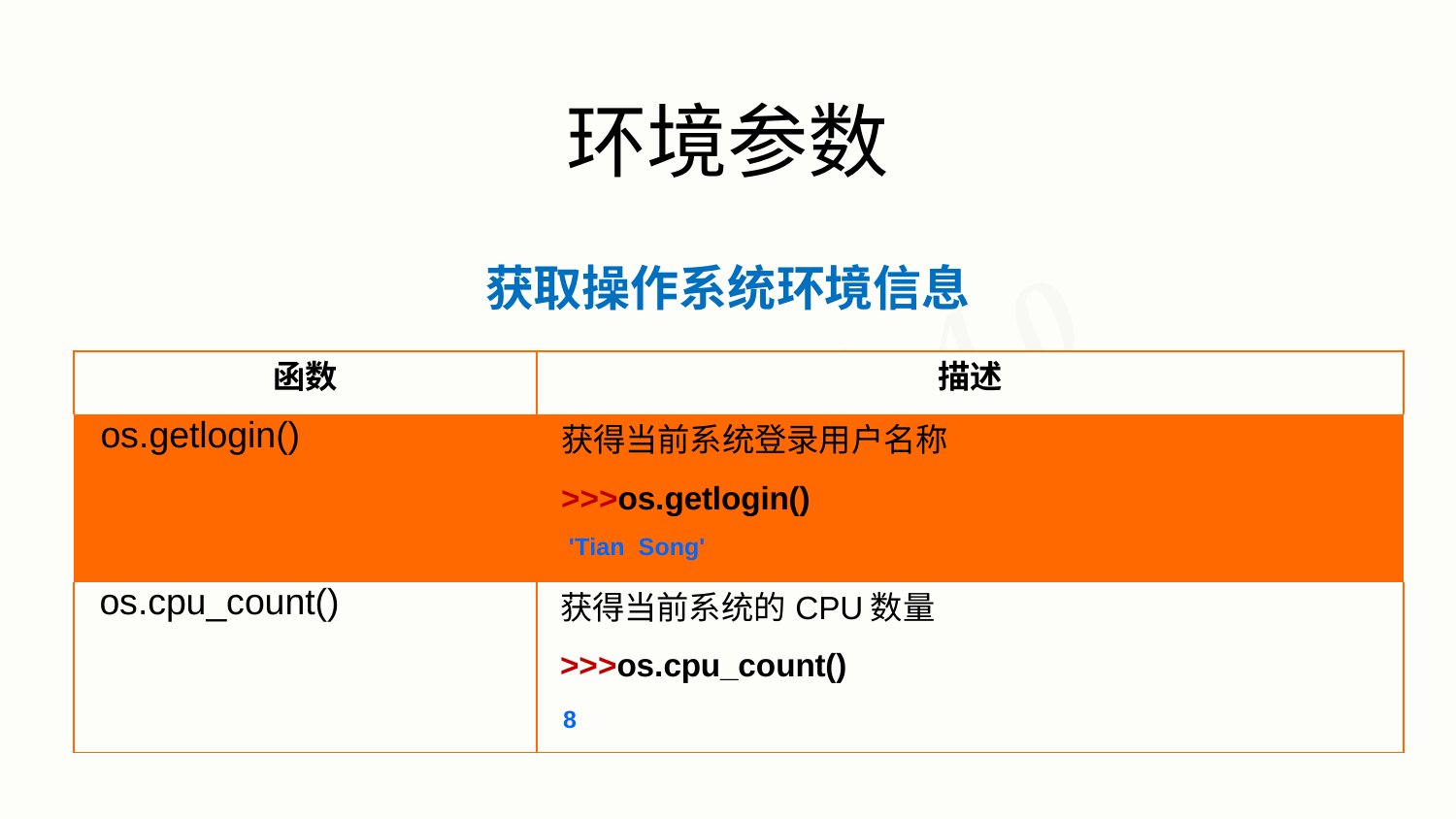

# 环境参数
获取操作系统环境信息

| 函数 | 描述 |
| --- | --- |
| os.getlogin() | 获得当前系统登录用户名称 >>>os.getlogin() 'Tian Song' |
| os.cpu\_count() | 获得当前系统的CPU数量 >>>os.cpu\_count() 8 |